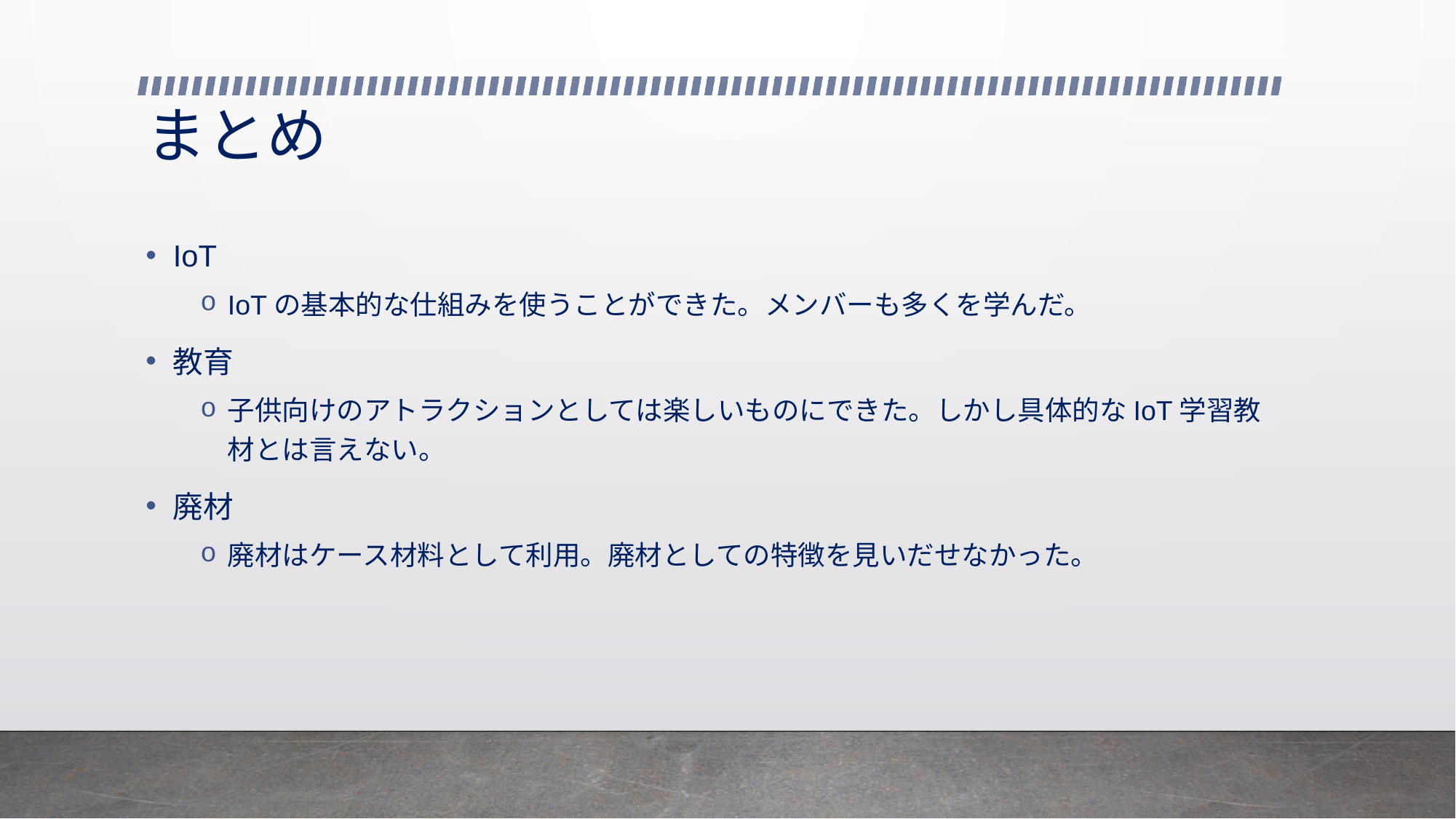

# まとめ
IoT
IoTの基本的な仕組みを使うことができた。メンバーも多くを学んだ。
教育
子供向けのアトラクションとしては楽しいものにできた。しかし具体的なIoT学習教材とは言えない。
廃材
廃材はケース材料として利用。廃材としての特徴を見いだせなかった。